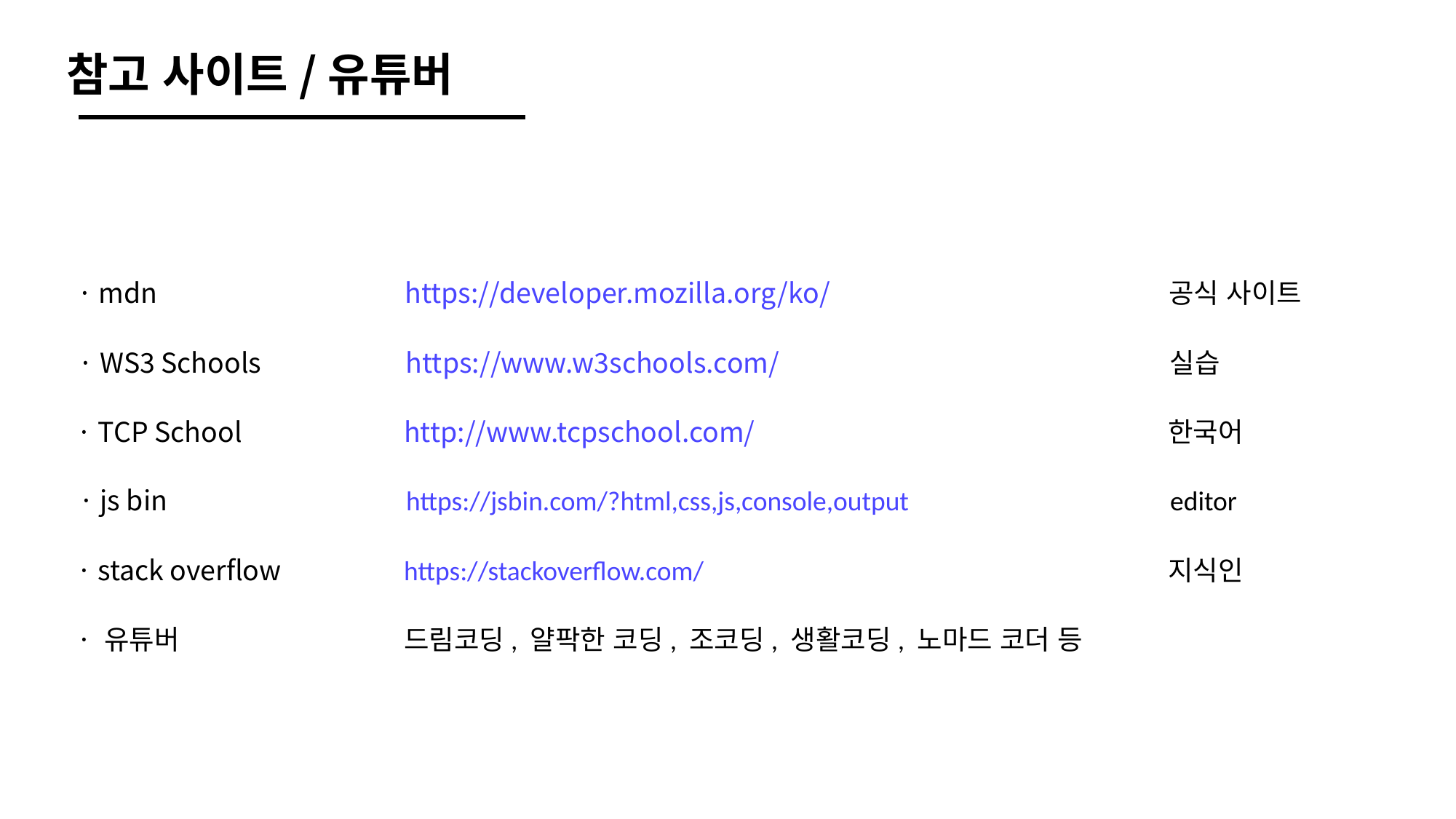

참고 사이트/유튜버
· mdn			https://developer.mozilla.org/ko/				공식 사이트
· WS3 Schools		https://www.w3schools.com/				실습
· TCP School		http://www.tcpschool.com/				한국어
· js bin			https://jsbin.com/?html,css,js,console,output 			editor
· stack overflow		https://stackoverflow.com/					지식인
· 유튜버			드림코딩, 얄팍한 코딩, 조코딩, 생활코딩, 노마드 코더 등